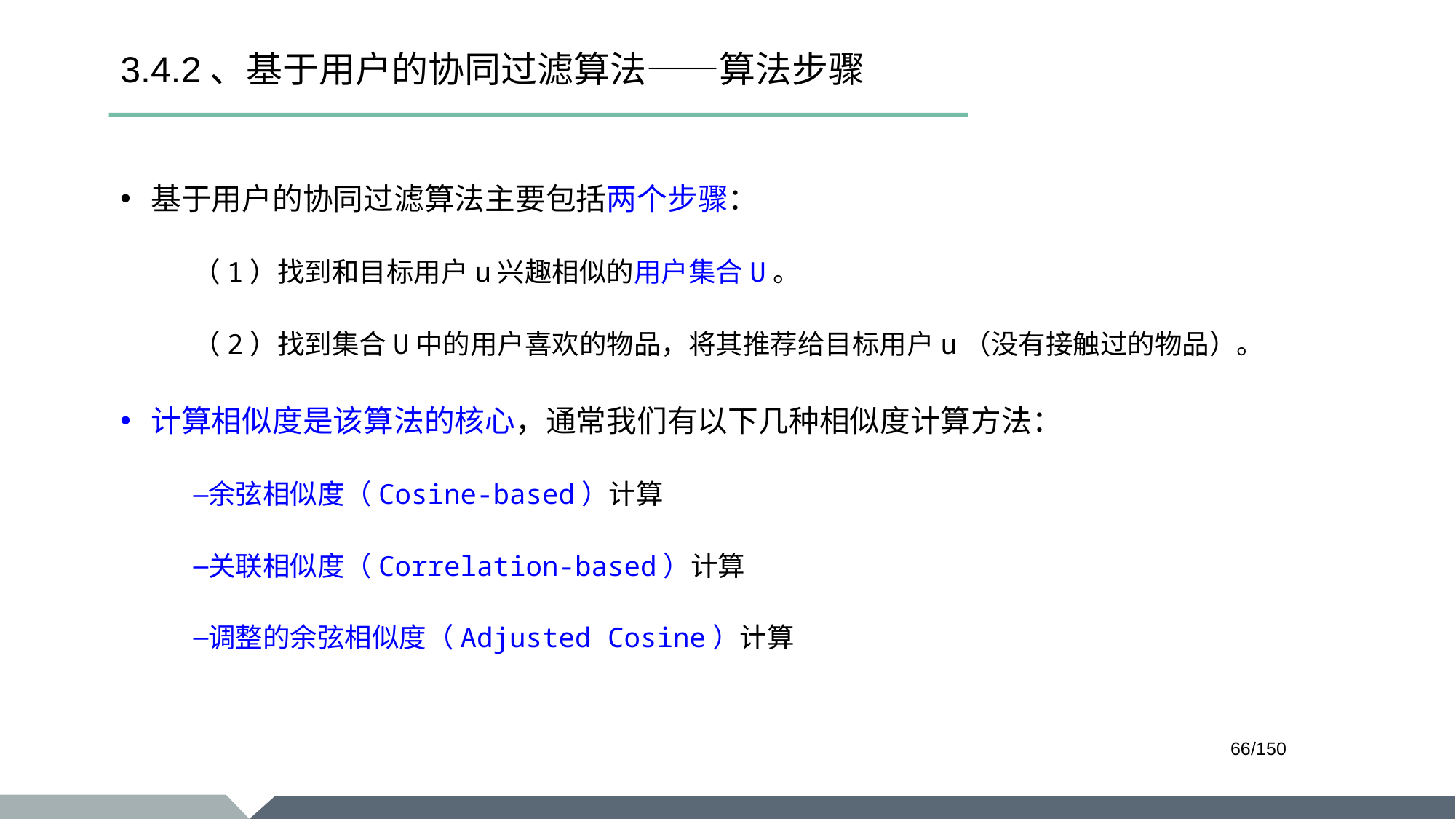

# 3.4.2、基于用户的协同过滤算法——算法步骤
基于用户的协同过滤算法主要包括两个步骤：
（1）找到和目标用户u兴趣相似的用户集合U。
（2）找到集合U中的用户喜欢的物品，将其推荐给目标用户u（没有接触过的物品）。
计算相似度是该算法的核心，通常我们有以下几种相似度计算方法：
余弦相似度（Cosine-based）计算
关联相似度（Correlation-based）计算
调整的余弦相似度（Adjusted Cosine）计算

66/150